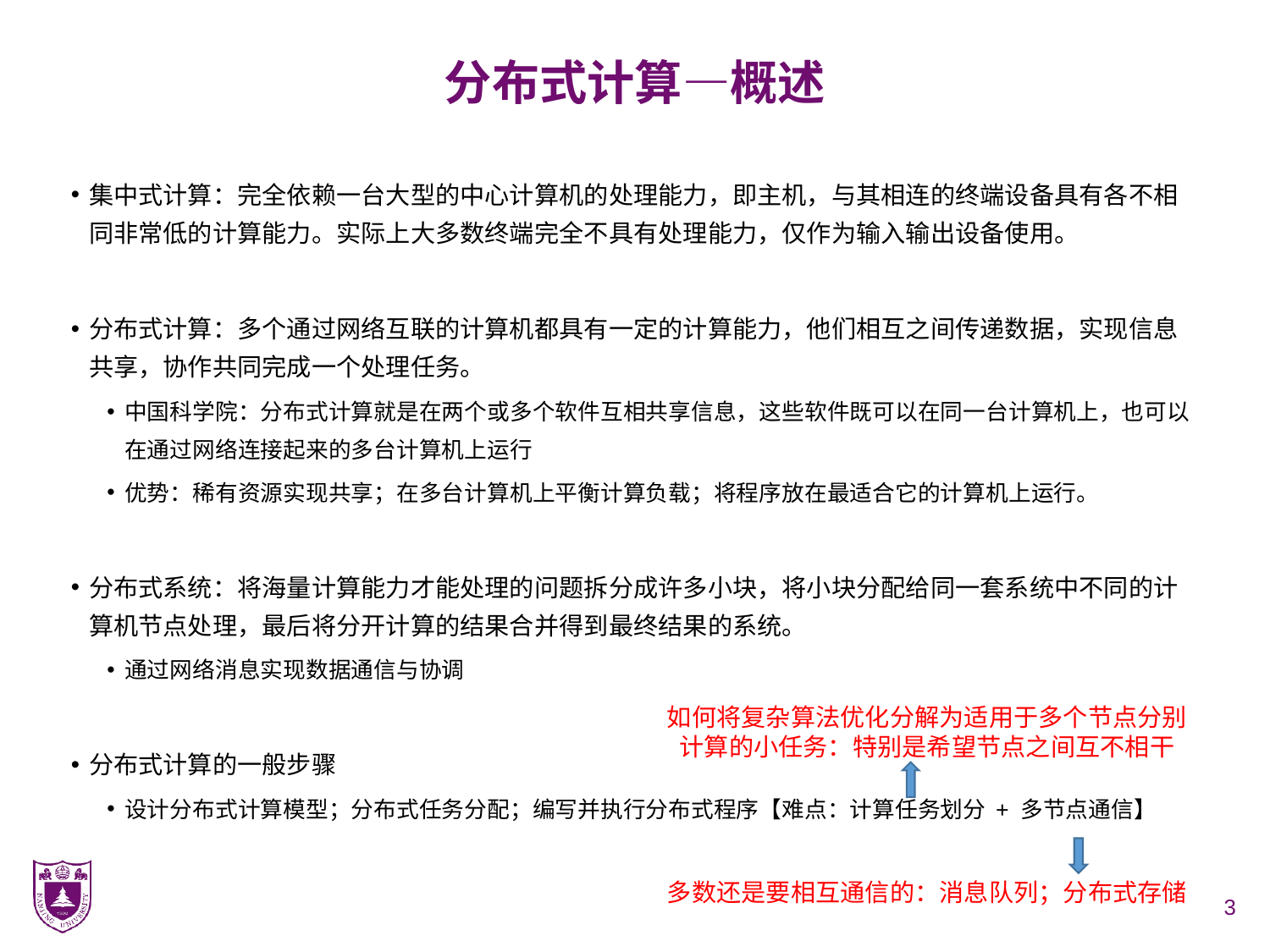

# 分布式计算—概述
集中式计算：完全依赖一台大型的中心计算机的处理能力，即主机，与其相连的终端设备具有各不相同非常低的计算能力。实际上大多数终端完全不具有处理能力，仅作为输入输出设备使用。

分布式计算：多个通过网络互联的计算机都具有一定的计算能力，他们相互之间传递数据，实现信息共享，协作共同完成一个处理任务。
中国科学院：分布式计算就是在两个或多个软件互相共享信息，这些软件既可以在同一台计算机上，也可以在通过网络连接起来的多台计算机上运行
优势：稀有资源实现共享；在多台计算机上平衡计算负载；将程序放在最适合它的计算机上运行。

分布式系统：将海量计算能力才能处理的问题拆分成许多小块，将小块分配给同一套系统中不同的计算机节点处理，最后将分开计算的结果合并得到最终结果的系统。
通过网络消息实现数据通信与协调

分布式计算的一般步骤
设计分布式计算模型；分布式任务分配；编写并执行分布式程序【难点：计算任务划分 + 多节点通信】
如何将复杂算法优化分解为适用于多个节点分别计算的小任务：特别是希望节点之间互不相干

多数还是要相互通信的：消息队列；分布式存储
3